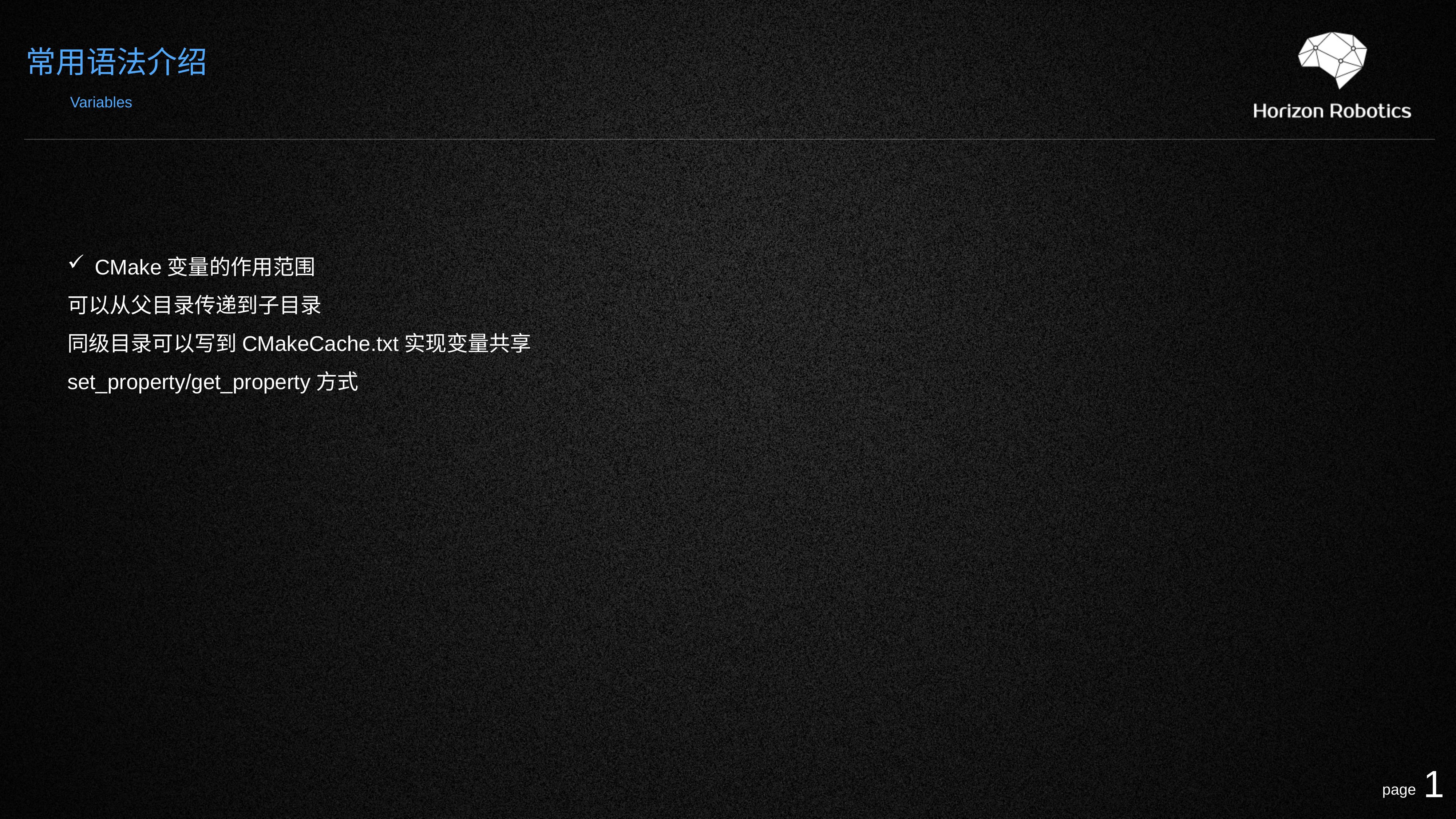

常用语法介绍
Variables

CMake变量的作用范围
可以从父目录传递到子目录
同级目录可以写到CMakeCache.txt实现变量共享
set_property/get_property方式

1
page